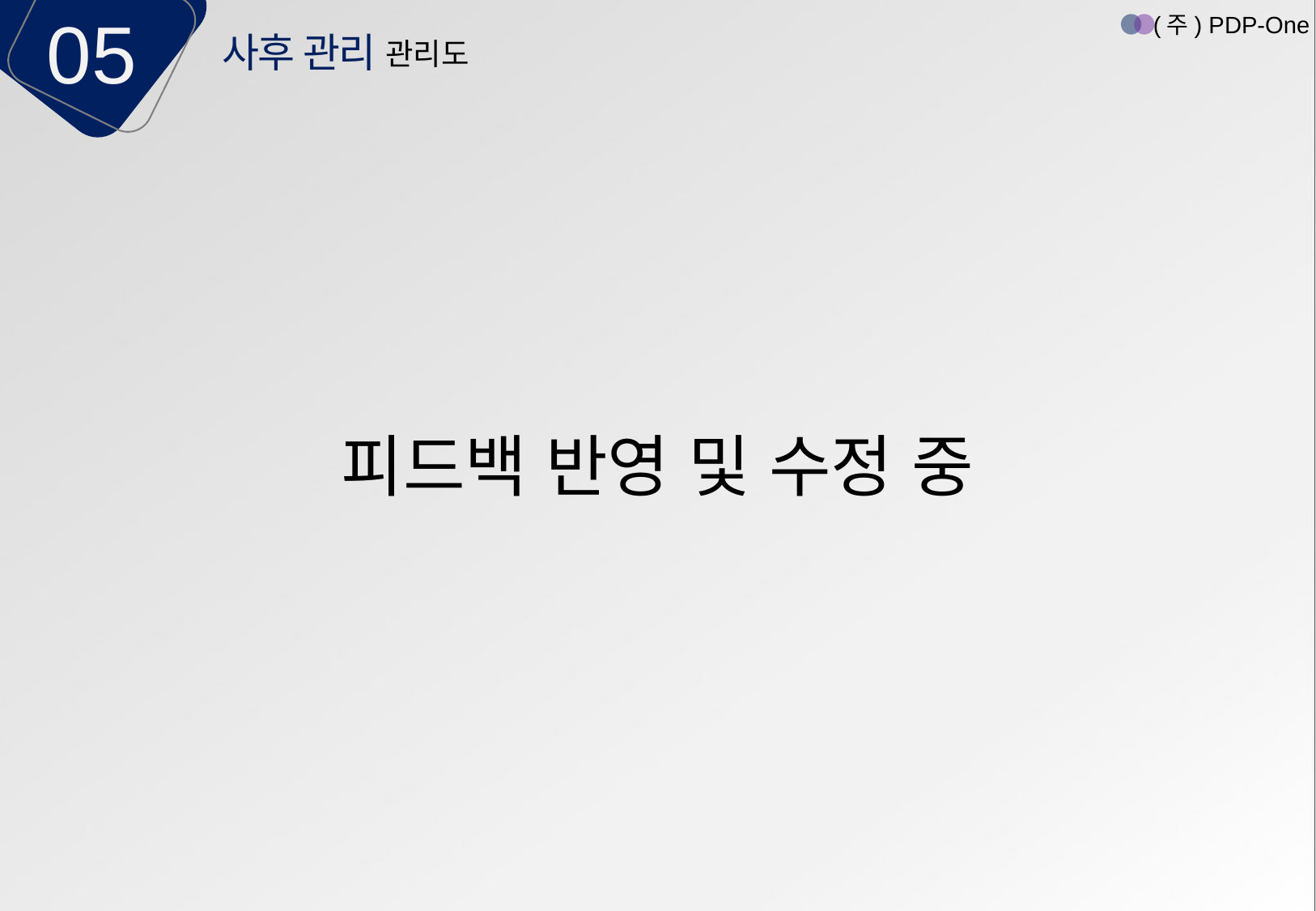

05
(주) PDP-One

사후 관리
관리도

피드백 반영 및 수정 중